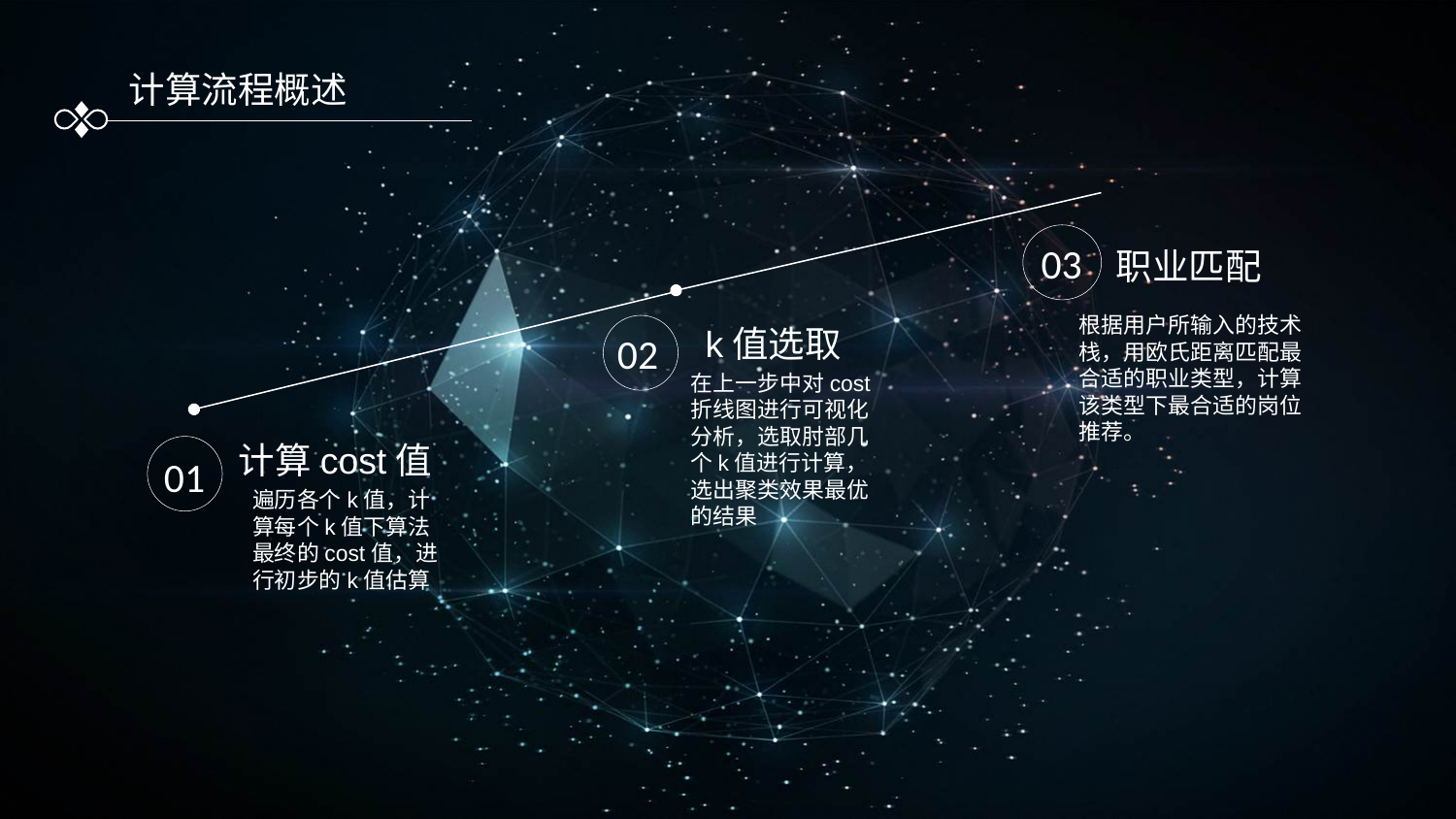

计算流程概述

职业匹配
根据用户所输入的技术栈，用欧氏距离匹配最合适的职业类型，计算该类型下最合适的岗位推荐。
03
k值选取

在上一步中对cost折线图进行可视化分析，选取肘部几个k值进行计算，选出聚类效果最优的结果
02
计算cost值

遍历各个k值，计算每个k值下算法最终的cost值，进行初步的k值估算
01